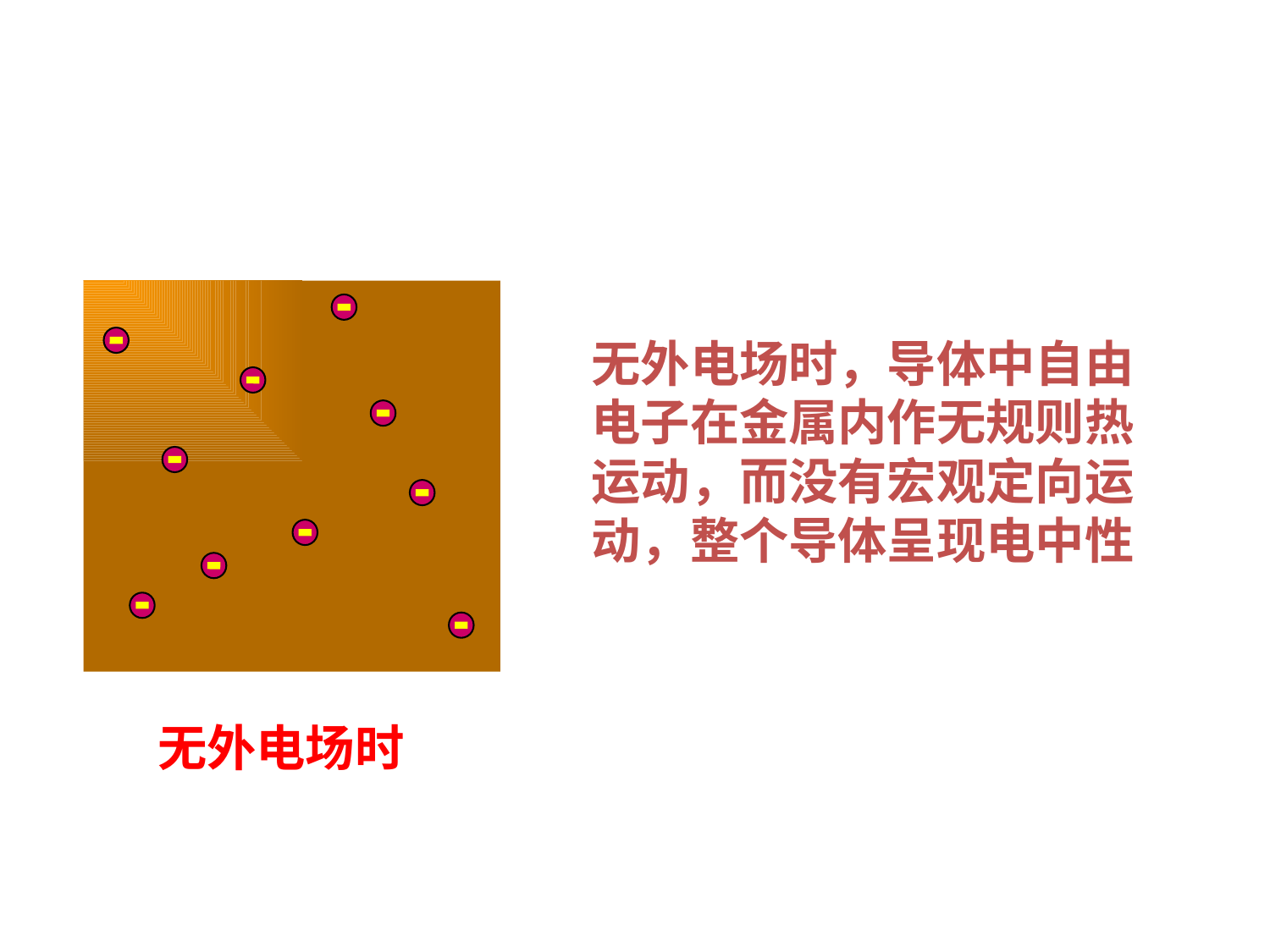

无外电场时，导体中自由电子在金属内作无规则热运动，而没有宏观定向运动，整个导体呈现电中性
无外电场时